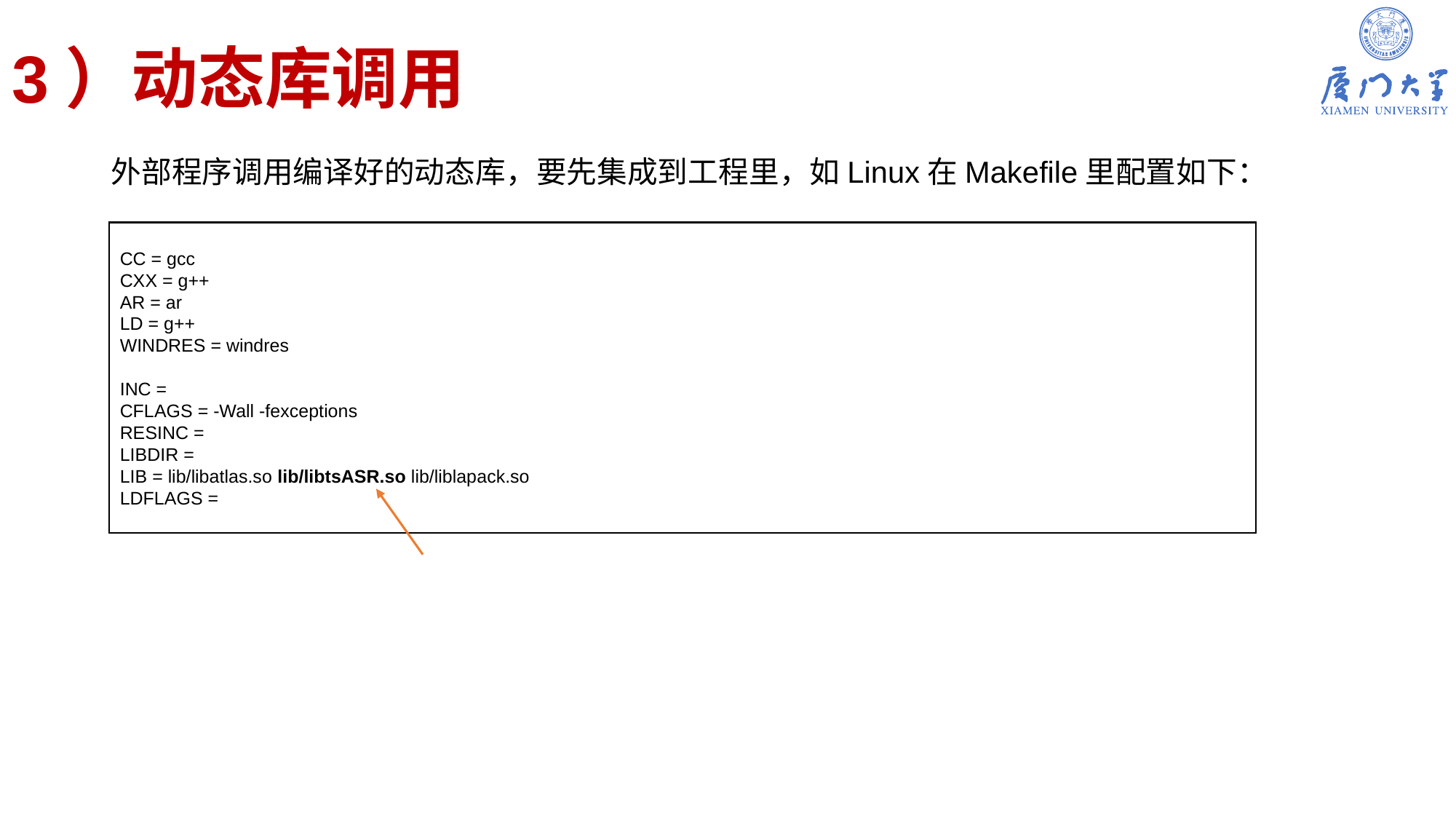

# 3）动态库调用
外部程序调用编译好的动态库，要先集成到工程里，如Linux在Makefile里配置如下：
CC = gcc
CXX = g++
AR = ar
LD = g++
WINDRES = windres

INC =
CFLAGS = -Wall -fexceptions
RESINC =
LIBDIR =
LIB = lib/libatlas.so lib/libtsASR.so lib/liblapack.so
LDFLAGS =